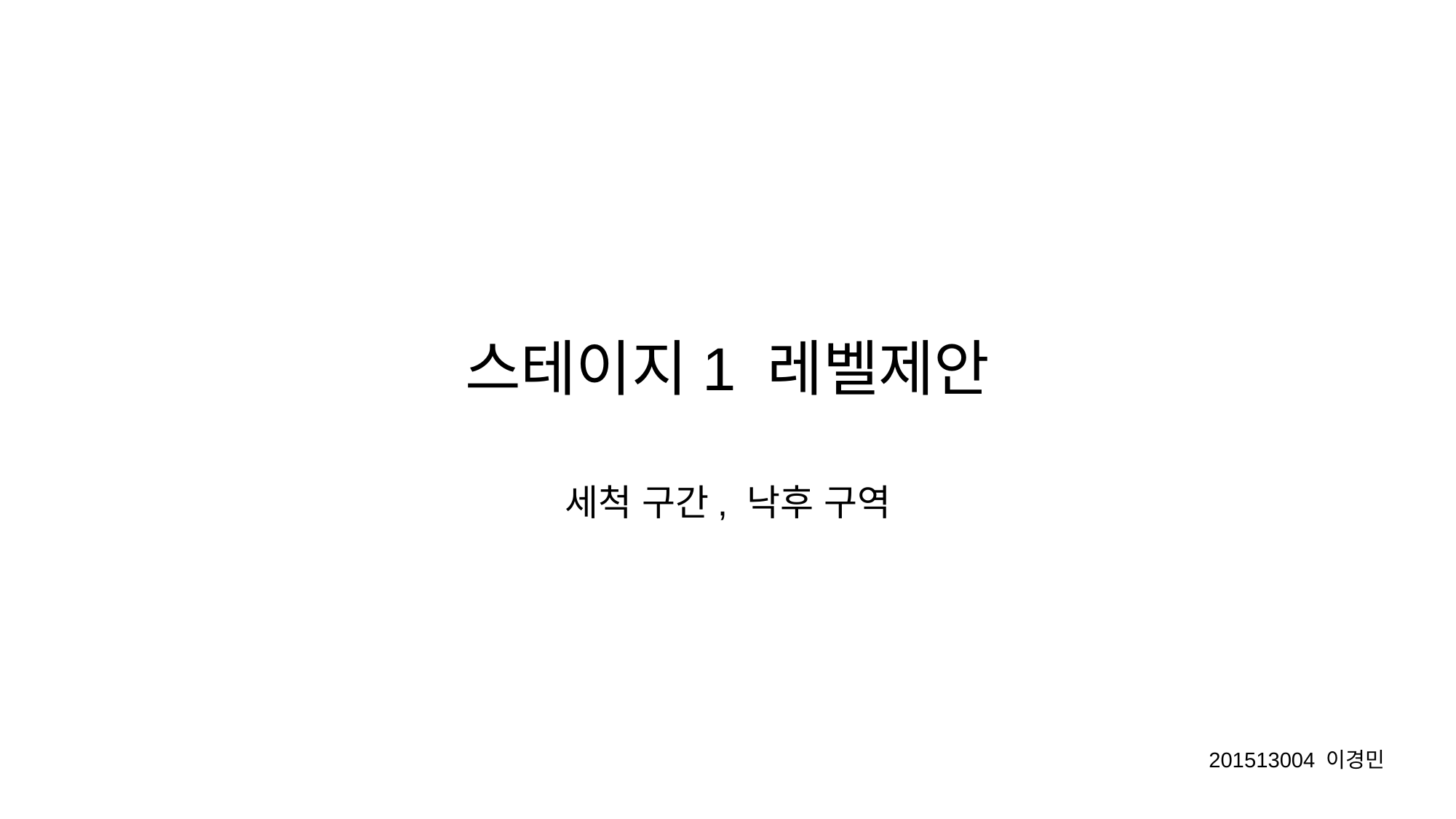

# 스테이지1 레벨제안
세척 구간, 낙후 구역
201513004 이경민